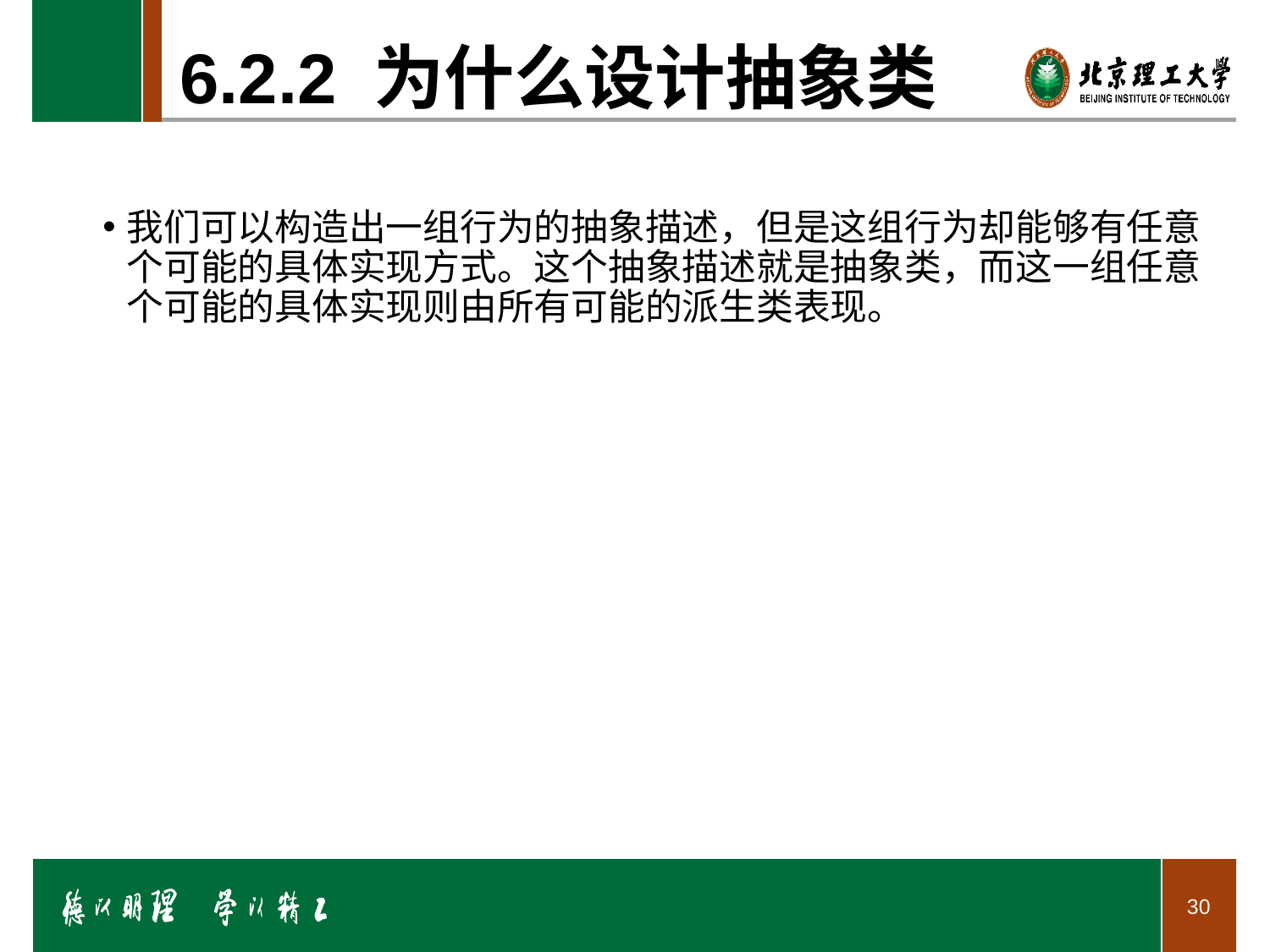

# 6.2.2 为什么设计抽象类
我们可以构造出一组行为的抽象描述，但是这组行为却能够有任意个可能的具体实现方式。这个抽象描述就是抽象类，而这一组任意个可能的具体实现则由所有可能的派生类表现。